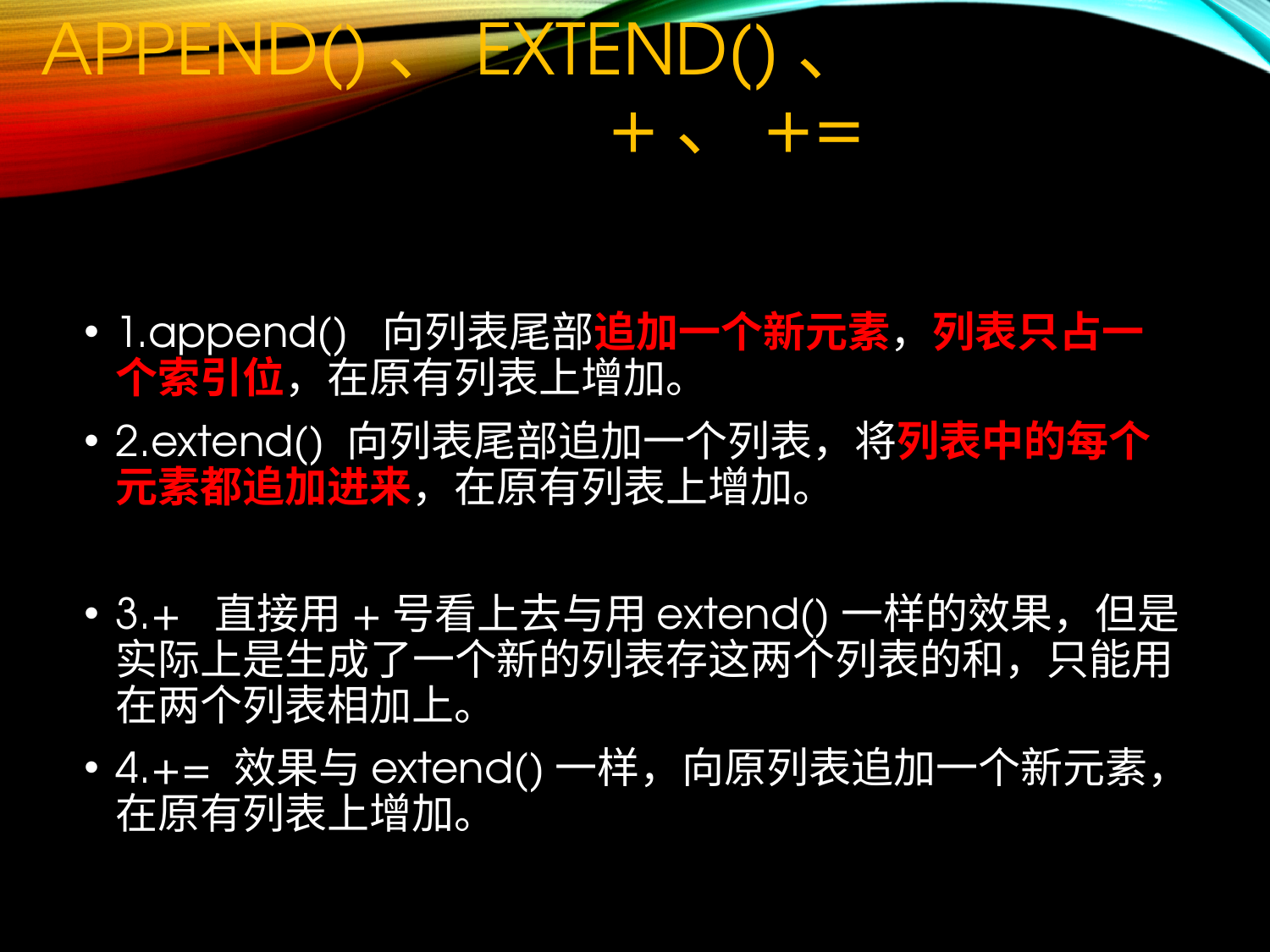

# append()、extend()、+、+=
1.append()  向列表尾部追加一个新元素，列表只占一个索引位，在原有列表上增加。
2.extend() 向列表尾部追加一个列表，将列表中的每个元素都追加进来，在原有列表上增加。

3.+  直接用+号看上去与用extend()一样的效果，但是实际上是生成了一个新的列表存这两个列表的和，只能用在两个列表相加上。
4.+= 效果与extend()一样，向原列表追加一个新元素，在原有列表上增加。